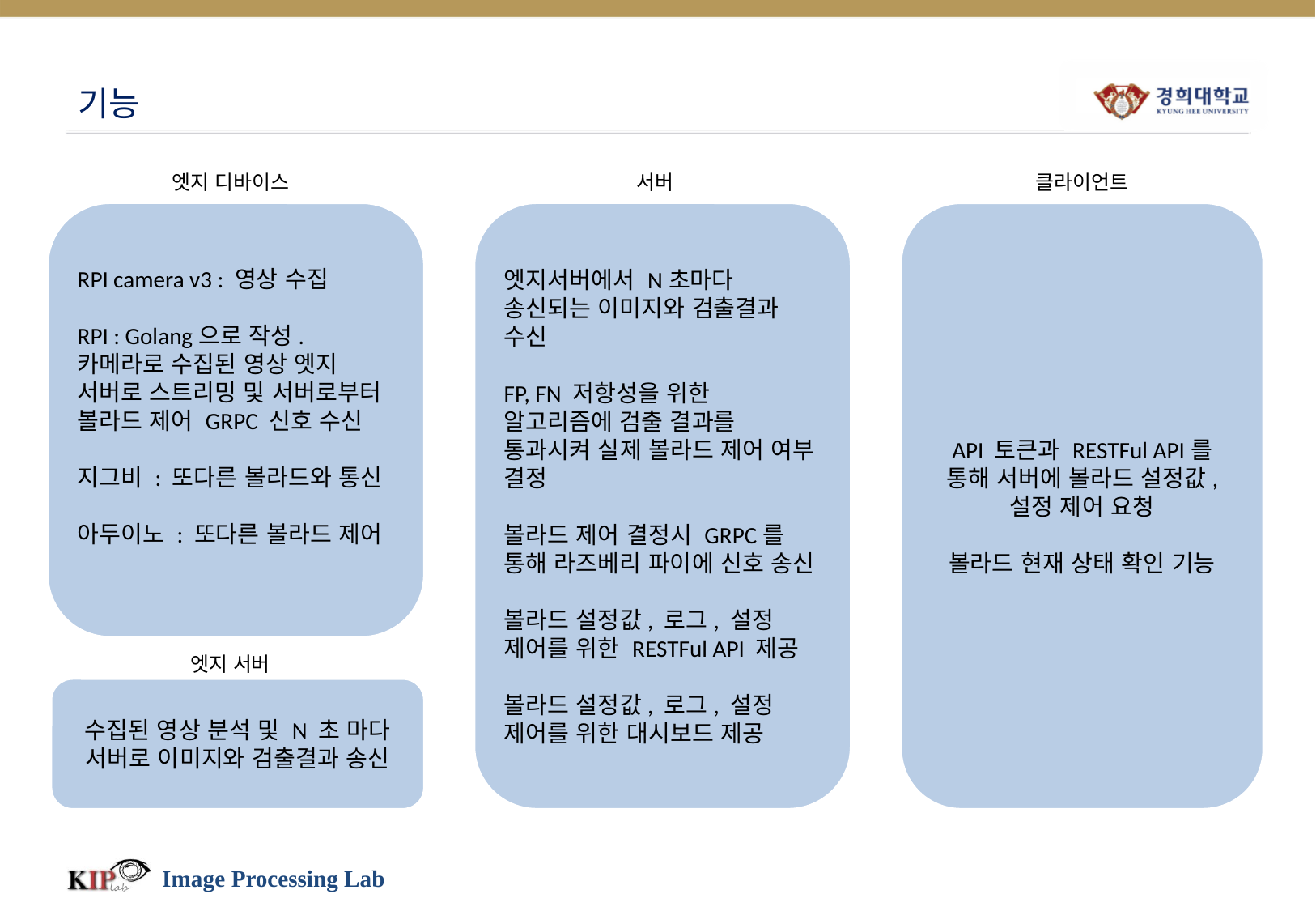

# 기능
엣지 디바이스
서버
클라이언트
RPI camera v3 : 영상 수집

RPI : Golang으로 작성. 카메라로 수집된 영상 엣지 서버로 스트리밍 및 서버로부터 볼라드 제어 GRPC 신호 수신

지그비 : 또다른 볼라드와 통신

아두이노 : 또다른 볼라드 제어

엣지서버에서 N초마다 송신되는 이미지와 검출결과 수신

FP, FN 저항성을 위한 알고리즘에 검출 결과를 통과시켜 실제 볼라드 제어 여부 결정

볼라드 제어 결정시 GRPC를 통해 라즈베리 파이에 신호 송신

볼라드 설정값, 로그, 설정 제어를 위한 RESTFul API 제공

볼라드 설정값, 로그, 설정 제어를 위한 대시보드 제공
API 토큰과 RESTFul API를 통해 서버에 볼라드 설정값, 설정 제어 요청

볼라드 현재 상태 확인 기능
엣지 서버
수집된 영상 분석 및 N 초 마다 서버로 이미지와 검출결과 송신
Image Processing Lab